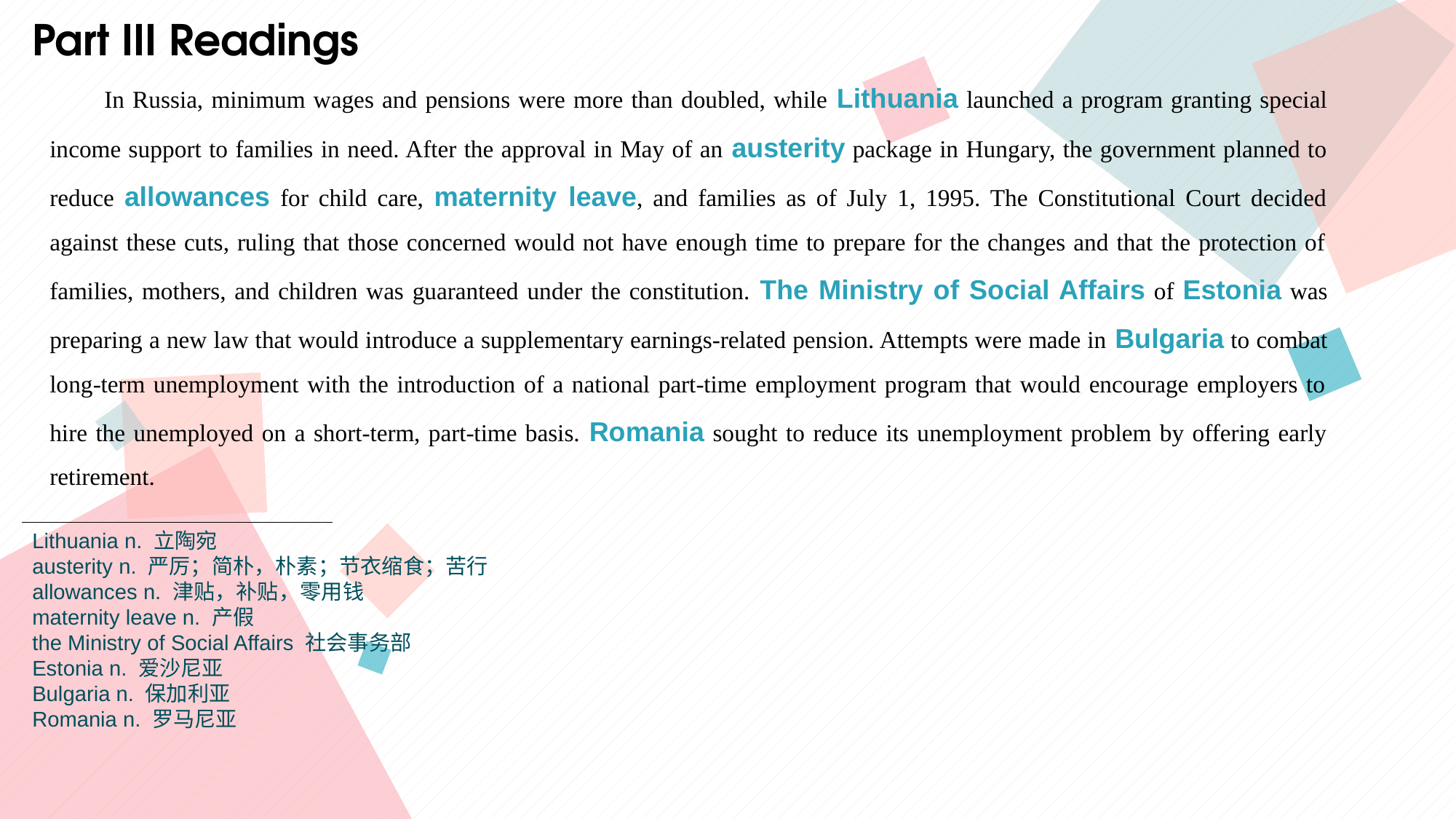

Part III Readings
In Russia, minimum wages and pensions were more than doubled, while Lithuania launched a program granting special income support to families in need. After the approval in May of an austerity package in Hungary, the government planned to reduce allowances for child care, maternity leave, and families as of July 1, 1995. The Constitutional Court decided against these cuts, ruling that those concerned would not have enough time to prepare for the changes and that the protection of families, mothers, and children was guaranteed under the constitution. The Ministry of Social Affairs of Estonia was preparing a new law that would introduce a supplementary earnings-related pension. Attempts were made in Bulgaria to combat long-term unemployment with the introduction of a national part-time employment program that would encourage employers to hire the unemployed on a short-term, part-time basis. Romania sought to reduce its unemployment problem by offering early retirement.
Lithuania n. 立陶宛
austerity n. 严厉；简朴，朴素；节衣缩食；苦行
allowances n. 津贴，补贴，零用钱
maternity leave n. 产假
the Ministry of Social Affairs 社会事务部
Estonia n. 爱沙尼亚
Bulgaria n. 保加利亚
Romania n. 罗马尼亚